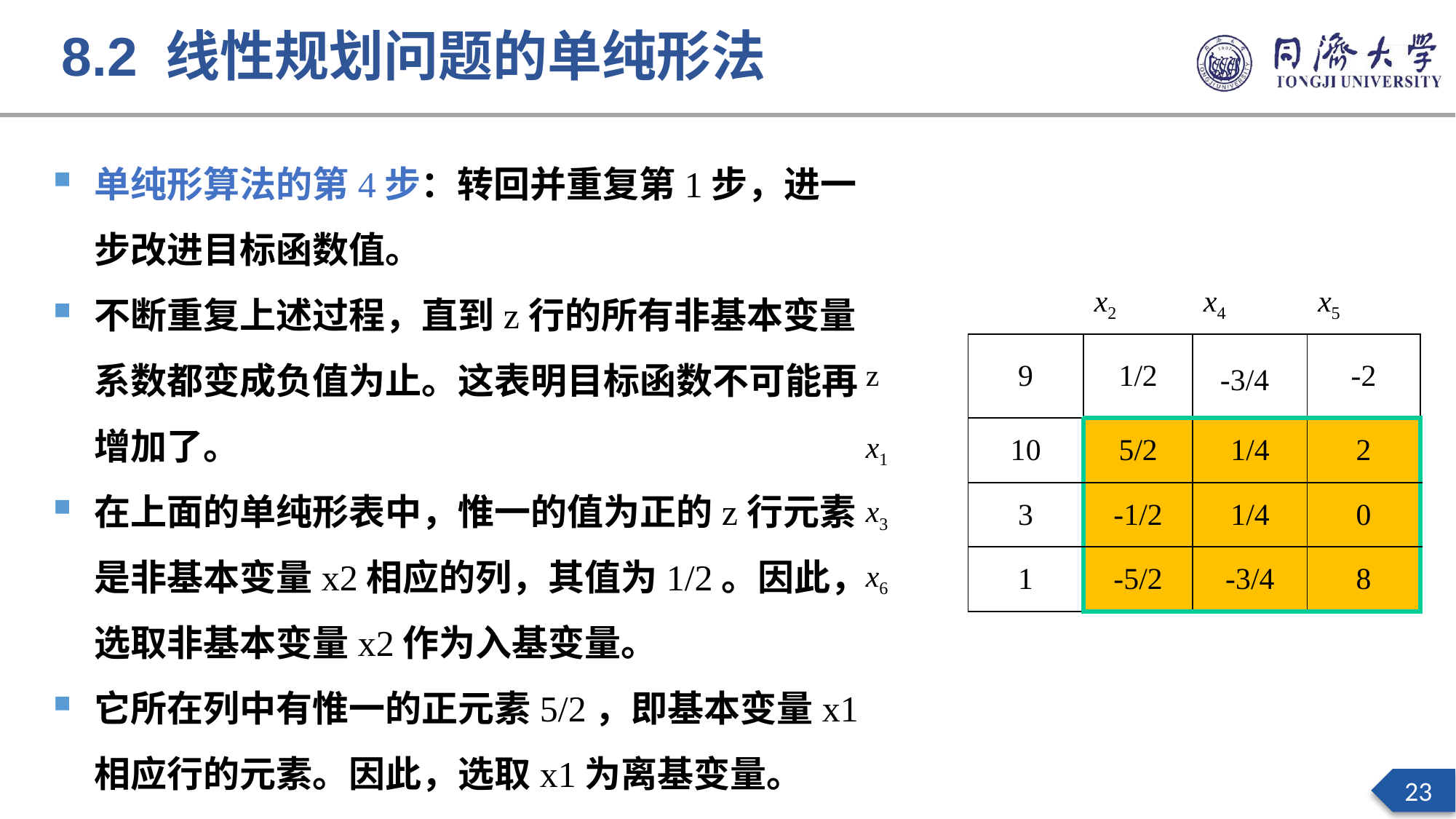

8.2 线性规划问题的单纯形法
单纯形算法的第4步：转回并重复第1步，进一步改进目标函数值。
不断重复上述过程，直到z行的所有非基本变量系数都变成负值为止。这表明目标函数不可能再增加了。
在上面的单纯形表中，惟一的值为正的z行元素是非基本变量x2相应的列，其值为1/2。因此，选取非基本变量x2作为入基变量。
它所在列中有惟一的正元素5/2，即基本变量x1相应行的元素。因此，选取x1为离基变量。

|  |  | x2 | x4 | x5 |
| --- | --- | --- | --- | --- |
| z | 9 | 1/2 | -3/4 | -2 |
| x1 | 10 | 5/2 | 1/4 | 2 |
| x3 | 3 | -1/2 | 1/4 | 0 |
| x6 | 1 | -5/2 | -3/4 | 8 |